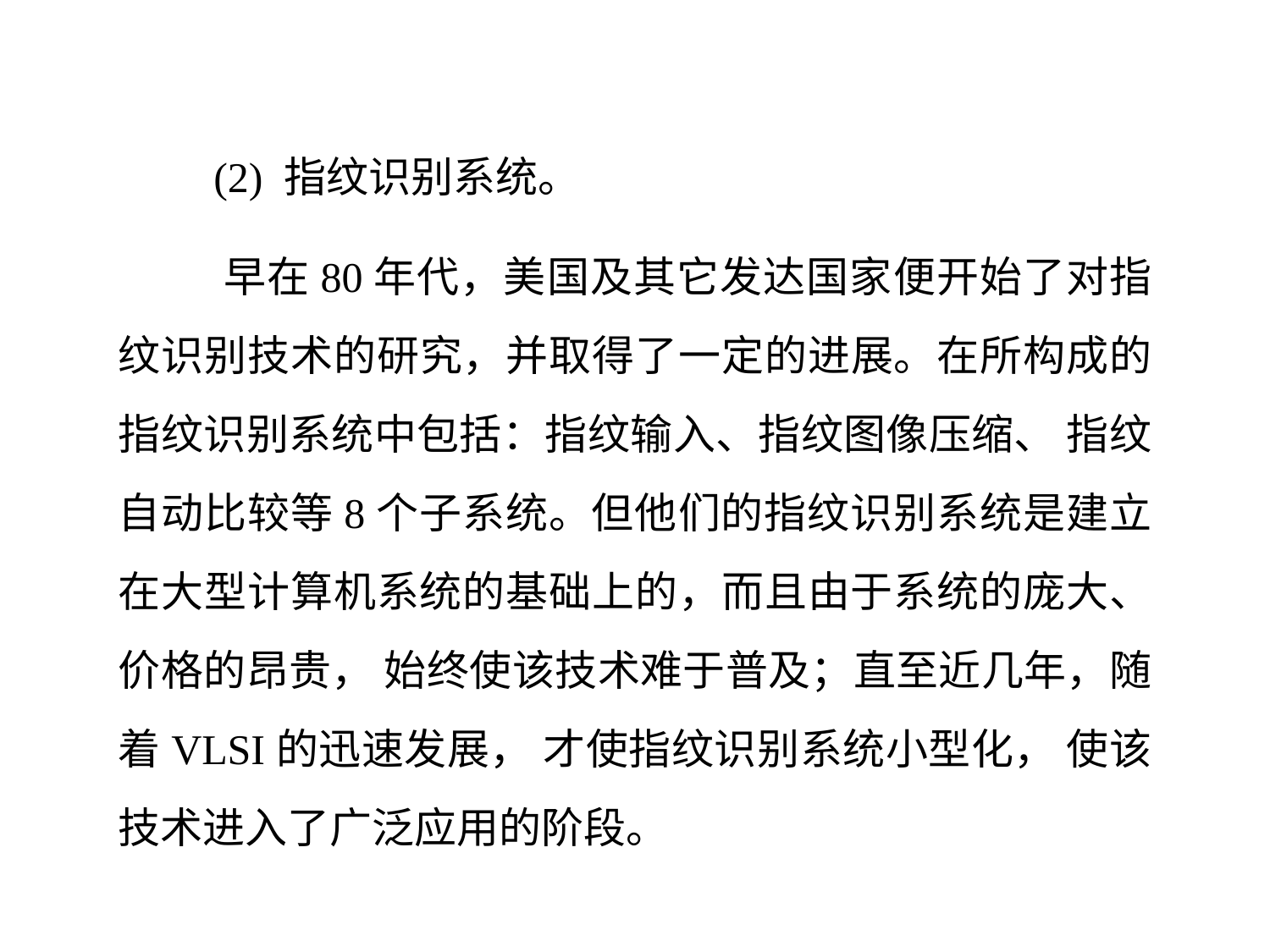

(2) 指纹识别系统。
         早在80年代，美国及其它发达国家便开始了对指纹识别技术的研究，并取得了一定的进展。在所构成的指纹识别系统中包括：指纹输入、指纹图像压缩、 指纹自动比较等8个子系统。但他们的指纹识别系统是建立在大型计算机系统的基础上的，而且由于系统的庞大、价格的昂贵， 始终使该技术难于普及；直至近几年，随着VLSI的迅速发展， 才使指纹识别系统小型化， 使该技术进入了广泛应用的阶段。